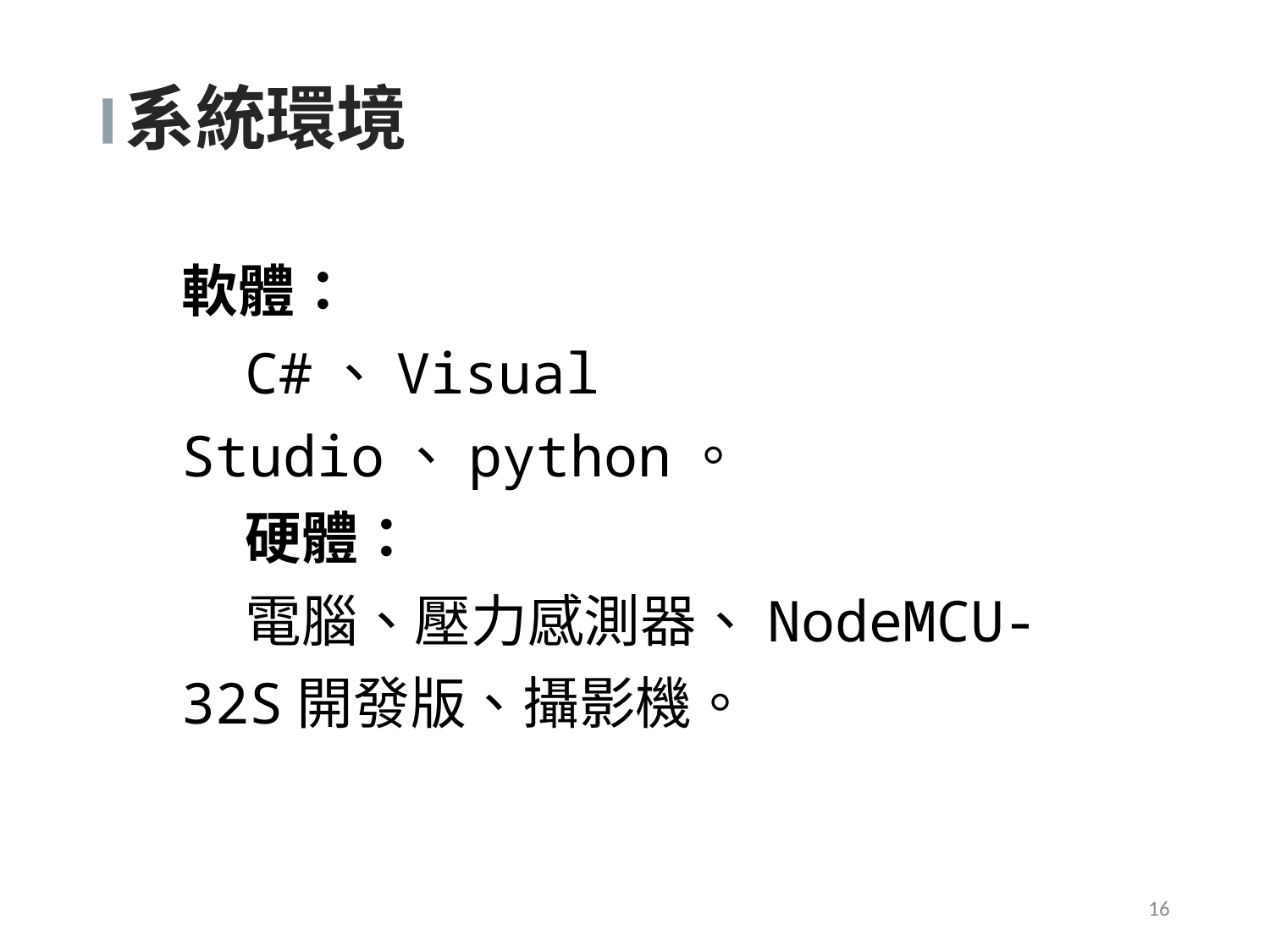

系統環境

軟體：
C#、Visual Studio、python。
硬體：
電腦、壓力感測器、NodeMCU-32S開發版、攝影機。
16